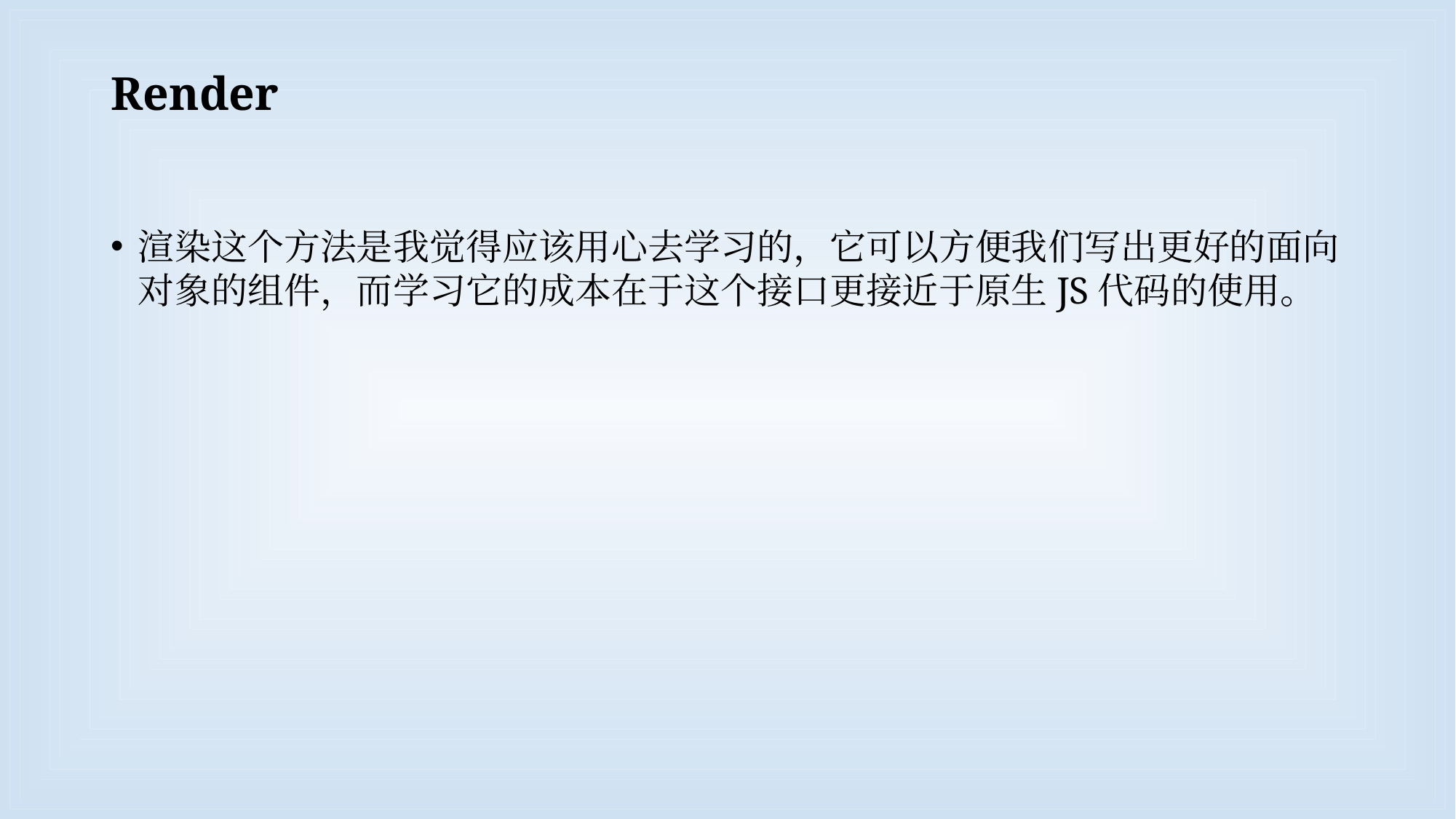

# Render
渲染这个方法是我觉得应该用心去学习的，它可以方便我们写出更好的面向对象的组件，而学习它的成本在于这个接口更接近于原生JS代码的使用。